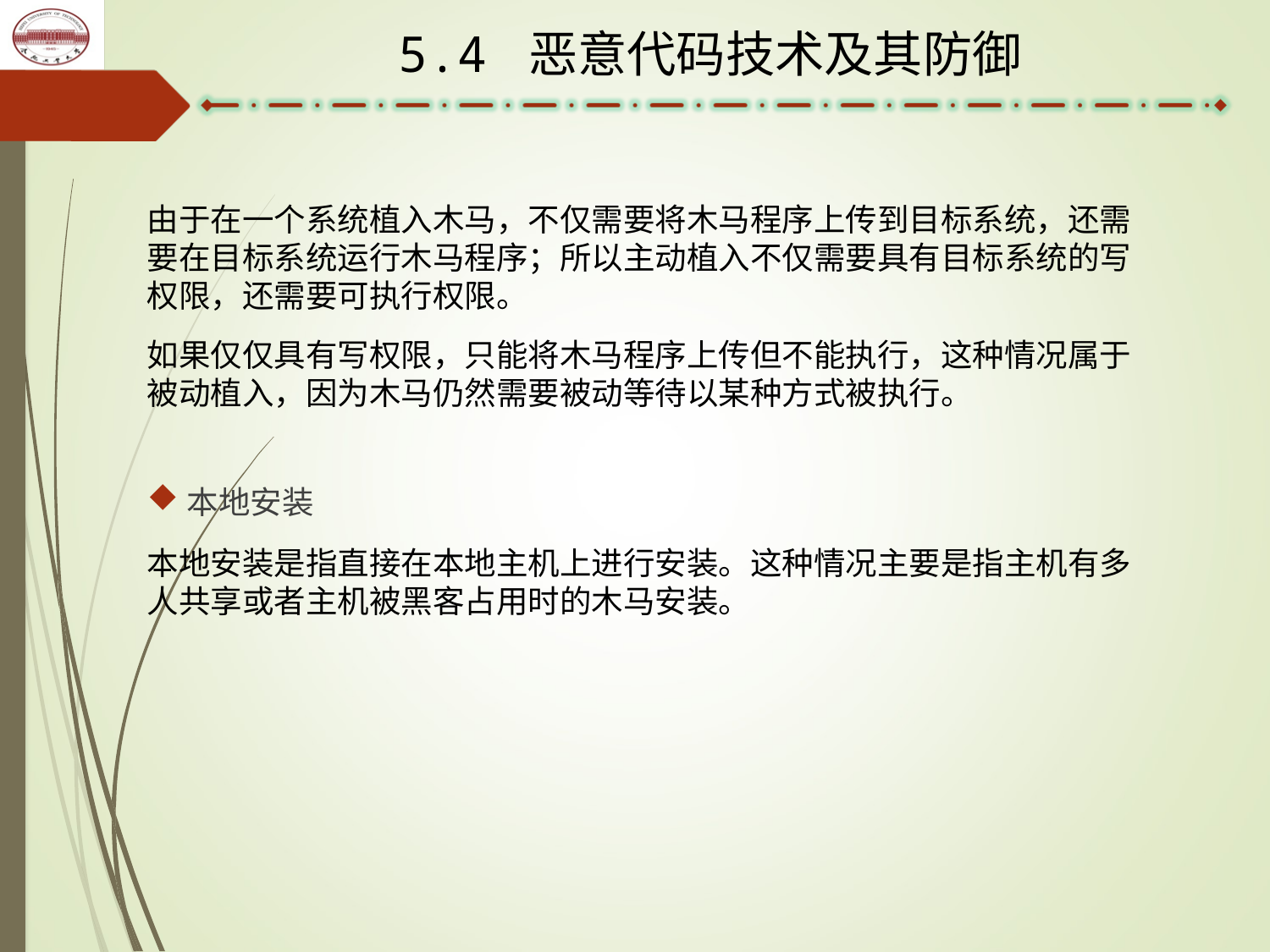

5.4 恶意代码技术及其防御
由于在一个系统植入木马，不仅需要将木马程序上传到目标系统，还需要在目标系统运行木马程序；所以主动植入不仅需要具有目标系统的写权限，还需要可执行权限。
如果仅仅具有写权限，只能将木马程序上传但不能执行，这种情况属于被动植入，因为木马仍然需要被动等待以某种方式被执行。
本地安装
本地安装是指直接在本地主机上进行安装。这种情况主要是指主机有多人共享或者主机被黑客占用时的木马安装。